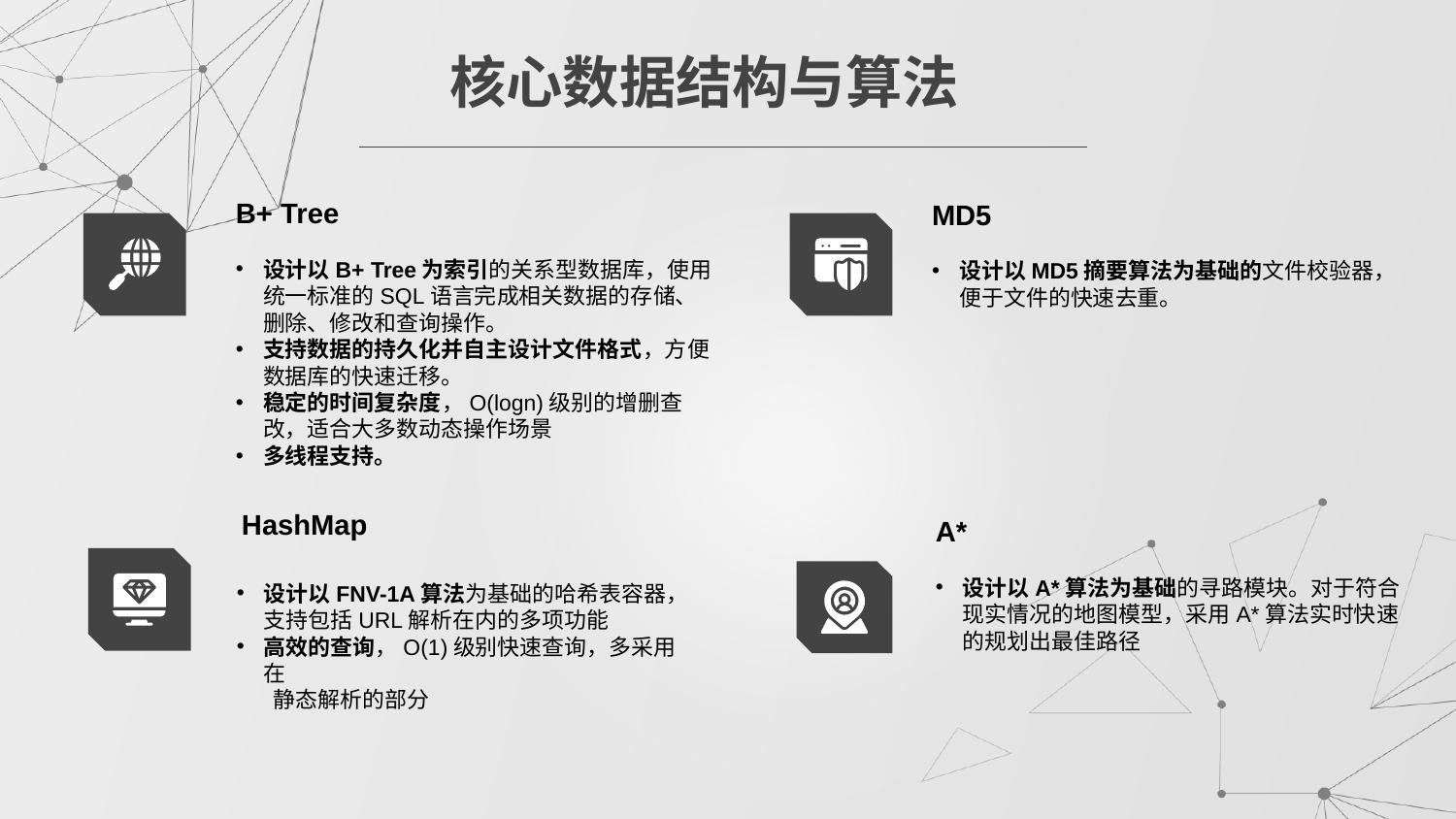

# 核心数据结构与算法
B+ Tree
MD5

设计以B+ Tree为索引的关系型数据库，使用统一标准的SQL语言完成相关数据的存储、删除、修改和查询操作。
支持数据的持久化并自主设计文件格式，方便数据库的快速迁移。
稳定的时间复杂度，O(logn)级别的增删查改，适合大多数动态操作场景
多线程支持。

设计以MD5摘要算法为基础的文件校验器，便于文件的快速去重。

HashMap
A*

设计以A*算法为基础的寻路模块。对于符合现实情况的地图模型，采用A*算法实时快速的规划出最佳路径
设计以FNV-1A算法为基础的哈希表容器，支持包括URL解析在内的多项功能
高效的查询，O(1)级别快速查询，多采用在
     静态解析的部分